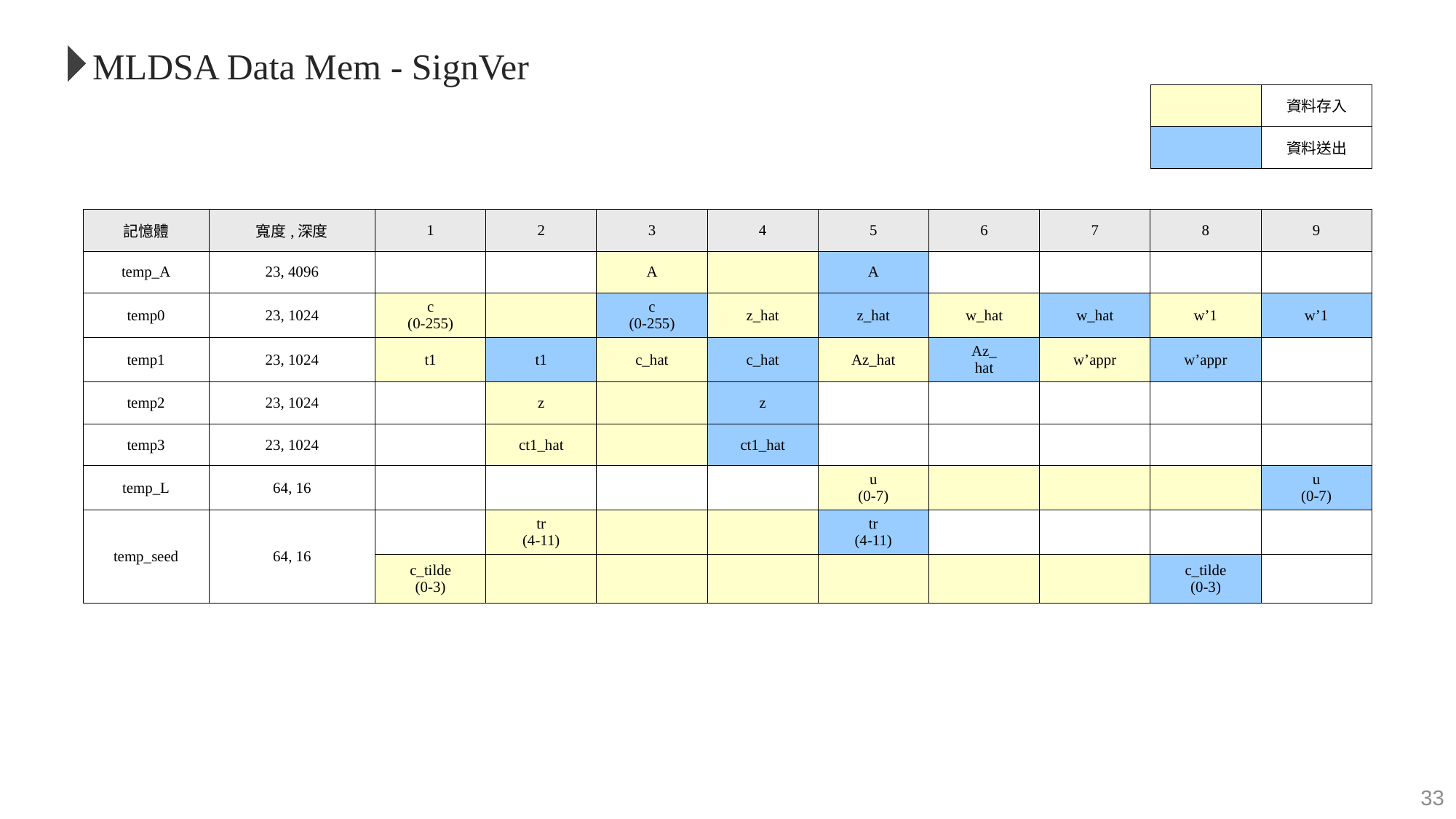

MLDSA Data Mem - SignVer

|  | 資料存入 |
| --- | --- |
|  | 資料送出 |
| 記憶體 | 寬度,深度 | 1 | 2 | 3 | 4 | 5 | 6 | 7 | 8 | 9 |
| --- | --- | --- | --- | --- | --- | --- | --- | --- | --- | --- |
| temp\_A | 23, 4096 |  |  | A |  | A |  |  |  |  |
| temp0 | 23, 1024 | c (0-255) |  | c (0-255) | z\_hat | z\_hat | w\_hat | w\_hat | w’1 | w’1 |
| temp1 | 23, 1024 | t1 | t1 | c\_hat | c\_hat | Az\_hat | Az\_ hat | w’appr | w’appr |  |
| temp2 | 23, 1024 |  | z |  | z |  |  |  |  |  |
| temp3 | 23, 1024 |  | ct1\_hat |  | ct1\_hat |  |  |  |  |  |
| temp\_L | 64, 16 |  |  |  |  | u (0-7) |  |  |  | u (0-7) |
| temp\_seed | 64, 16 |  | tr (4-11) |  |  | tr (4-11) |  |  |  |  |
|  |  | c\_tilde (0-3) |  |  |  |  |  |  | c\_tilde (0-3) |  |
33